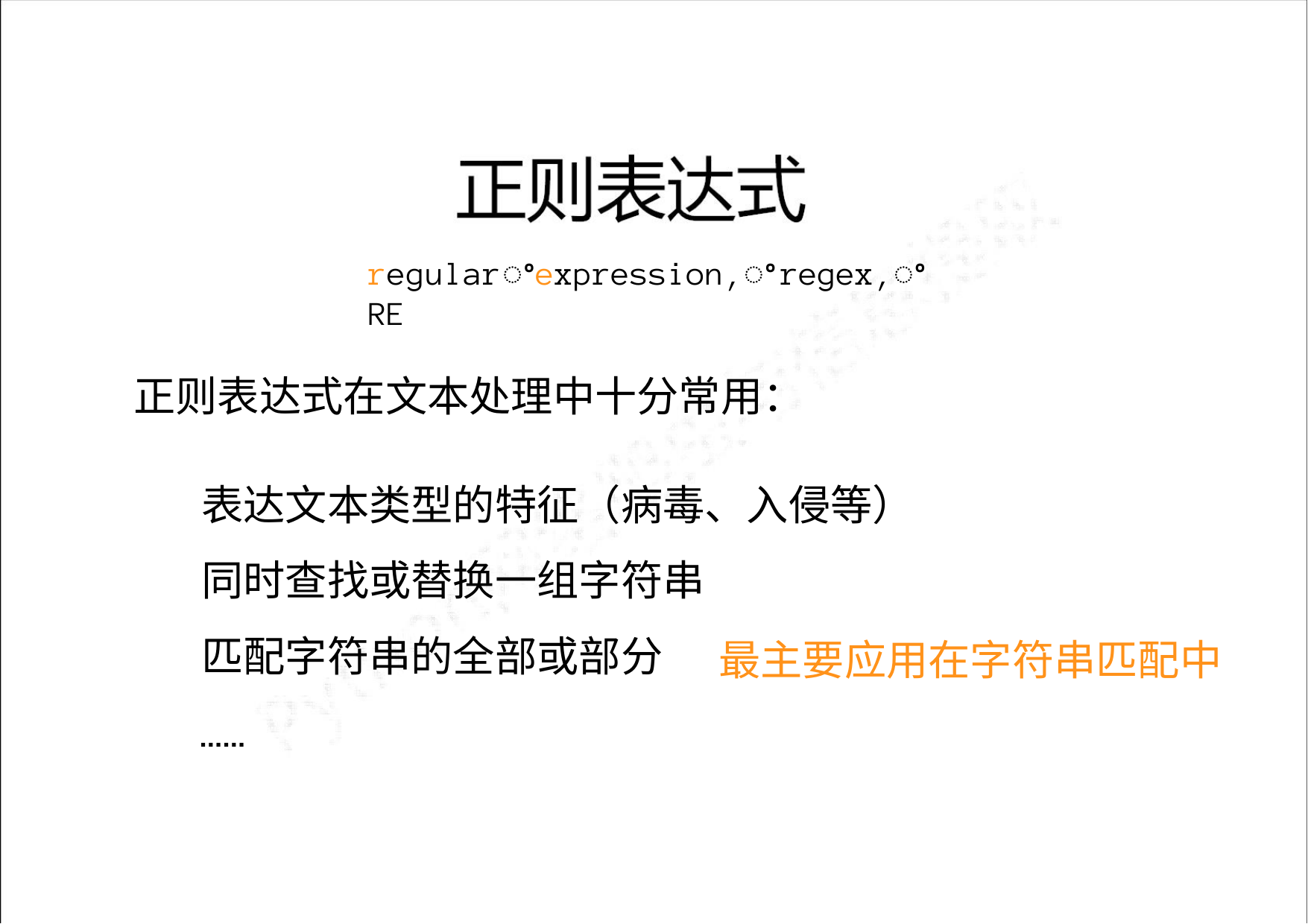

regularꢀexpression,ꢀregex,ꢀRE
正则表达式在文本处理中十分常用：
表达文本类型的特征（病毒、入侵等）
同时查找或替换一组字符串
匹配字符串的全部或部分
最主要应用在字符串匹配中
……